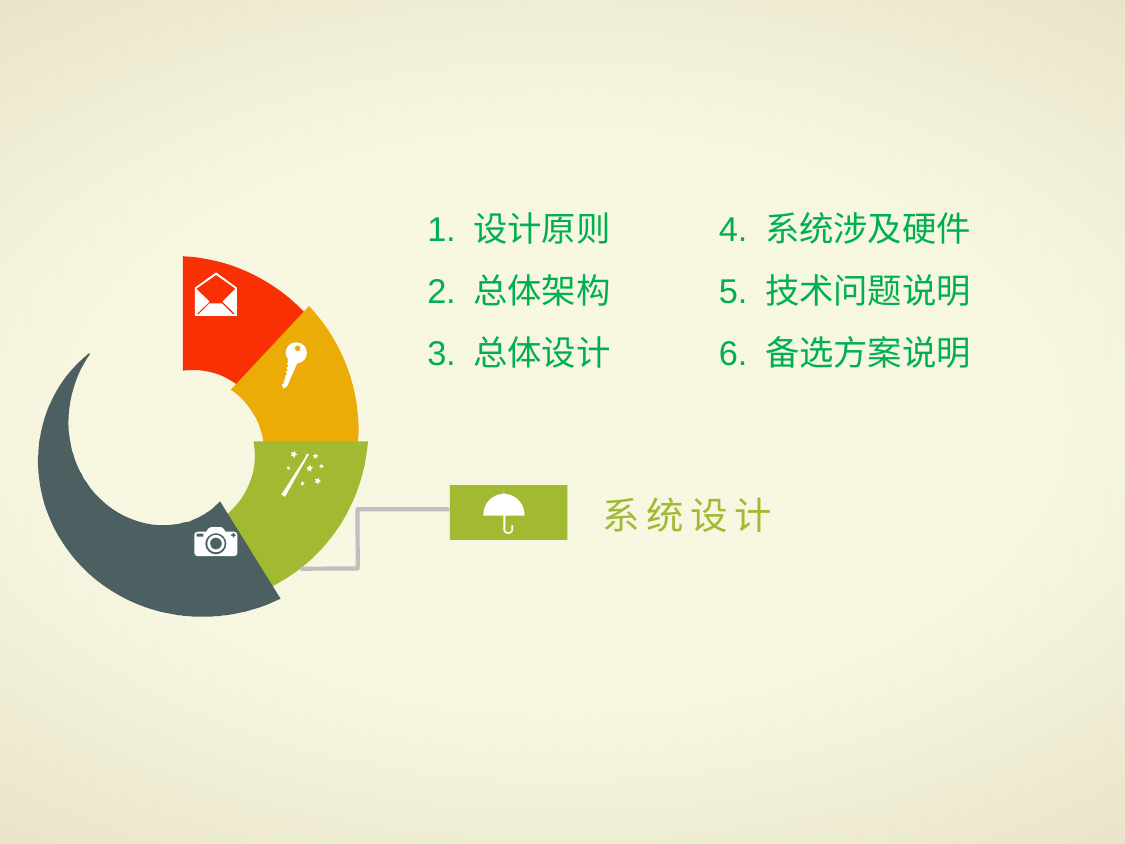

1. 设计原则
2. 总体架构
3. 总体设计
4. 系统涉及硬件
5. 技术问题说明
6. 备选方案说明

系统设计